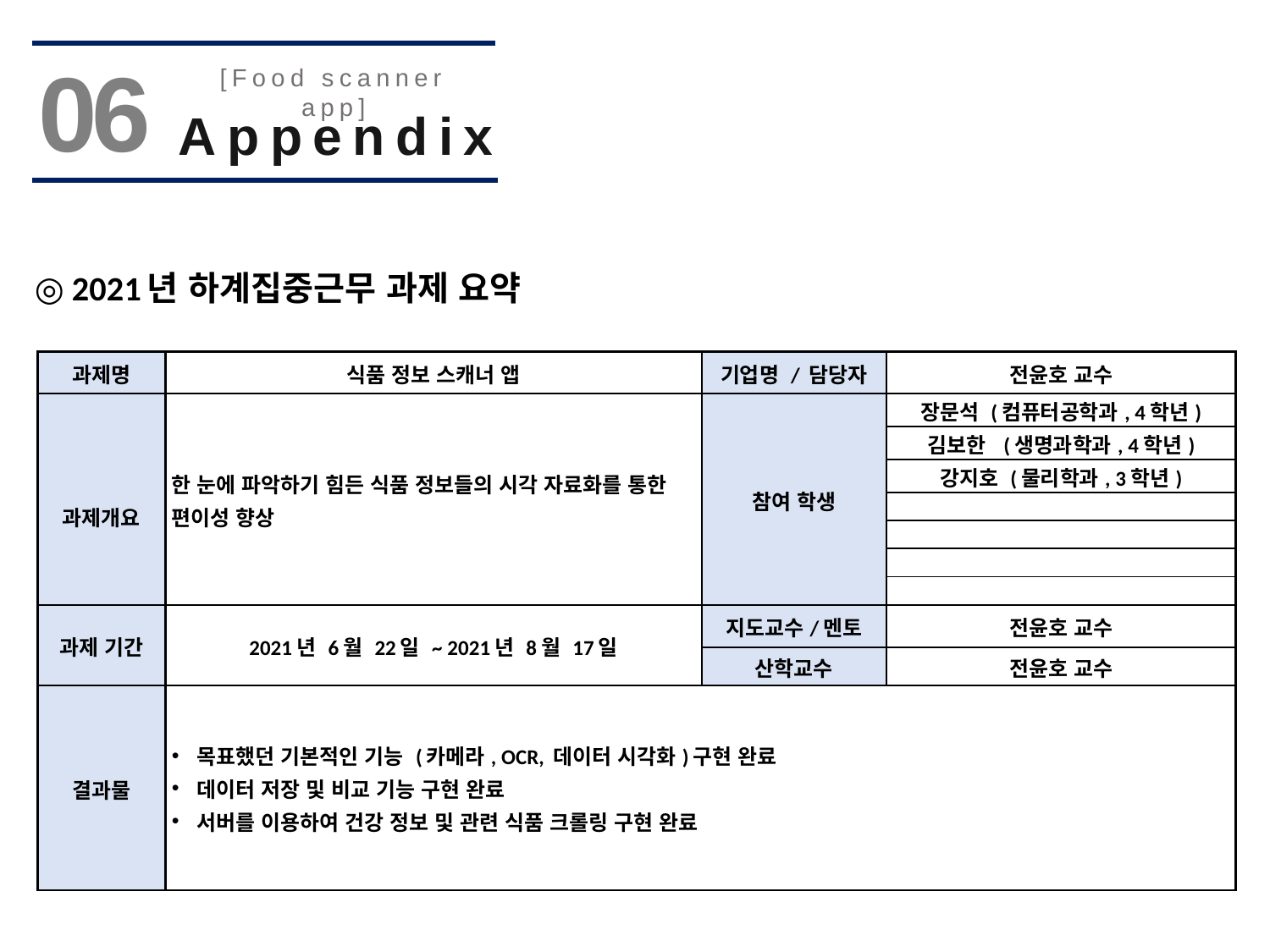

06
[Food scanner app]
Appendix
# ◎ 2021년 하계집중근무 과제 요약
| 과제명 | 식품 정보 스캐너 앱 | 기업명 / 담당자 | 전윤호 교수 |
| --- | --- | --- | --- |
| 과제개요 | 한 눈에 파악하기 힘든 식품 정보들의 시각 자료화를 통한 편이성 향상 | 참여 학생 | 장문석 (컴퓨터공학과, 4학년) |
|  |  |  | 김보한 (생명과학과, 4학년) |
|  |  |  | 강지호 (물리학과, 3학년) |
|  |  |  |  |
|  |  |  |  |
|  |  |  |  |
|  |  |  |  |
| 과제 기간 | 2021년 6월 22일 ~ 2021년 8월 17일 | 지도교수/멘토 | 전윤호 교수 |
|  |  | 산학교수 | 전윤호 교수 |
| 결과물 | 목표했던 기본적인 기능 (카메라, OCR, 데이터 시각화)구현 완료 데이터 저장 및 비교 기능 구현 완료 서버를 이용하여 건강 정보 및 관련 식품 크롤링 구현 완료 |  |  |